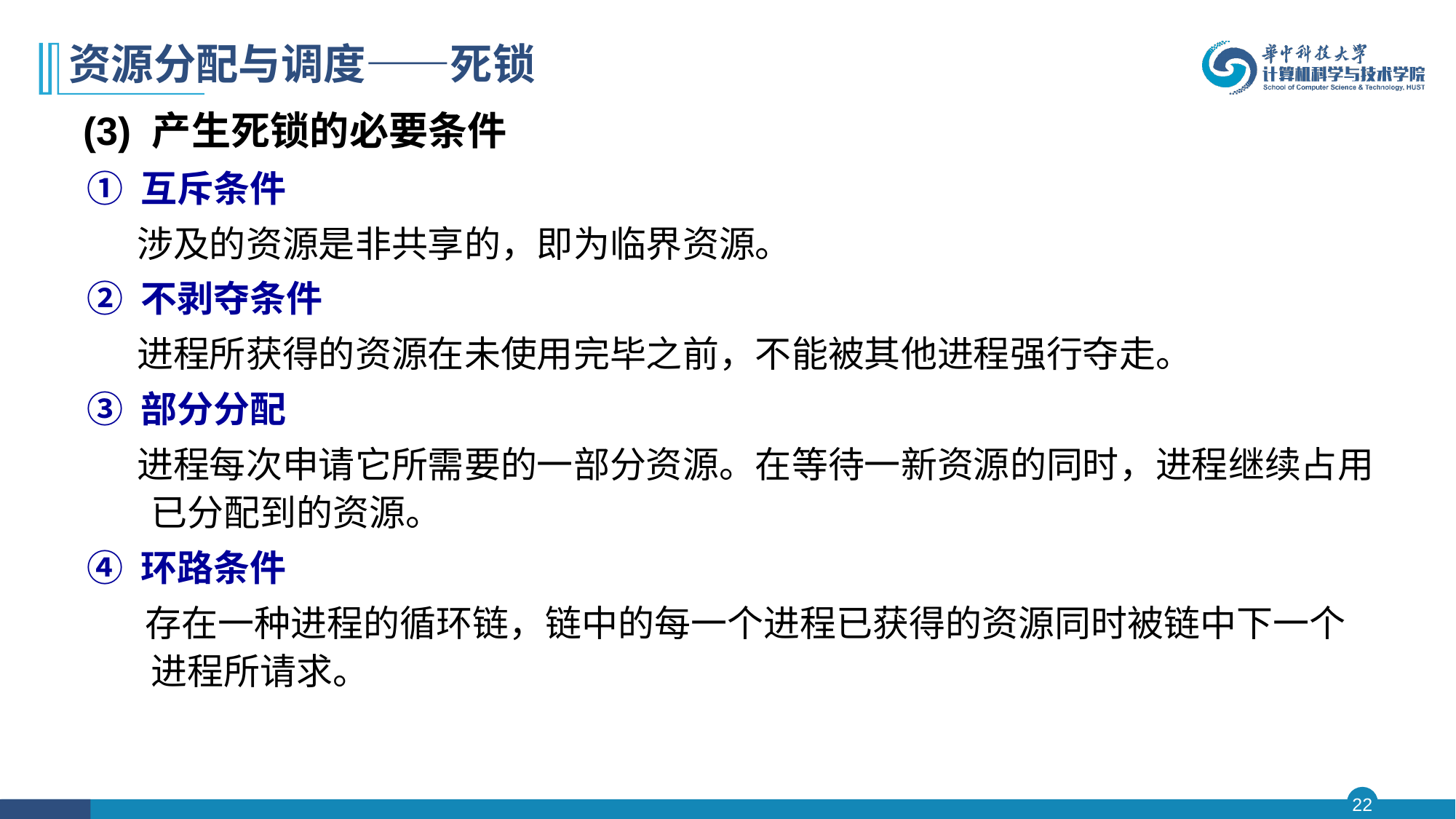

# 资源分配与调度——死锁
(3) 产生死锁的必要条件
① 互斥条件
     涉及的资源是非共享的，即为临界资源。
② 不剥夺条件
     进程所获得的资源在未使用完毕之前，不能被其他进程强行夺走。
③ 部分分配
     进程每次申请它所需要的一部分资源。在等待一新资源的同时，进程继续占用已分配到的资源。
④ 环路条件
      存在一种进程的循环链，链中的每一个进程已获得的资源同时被链中下一个进程所请求。